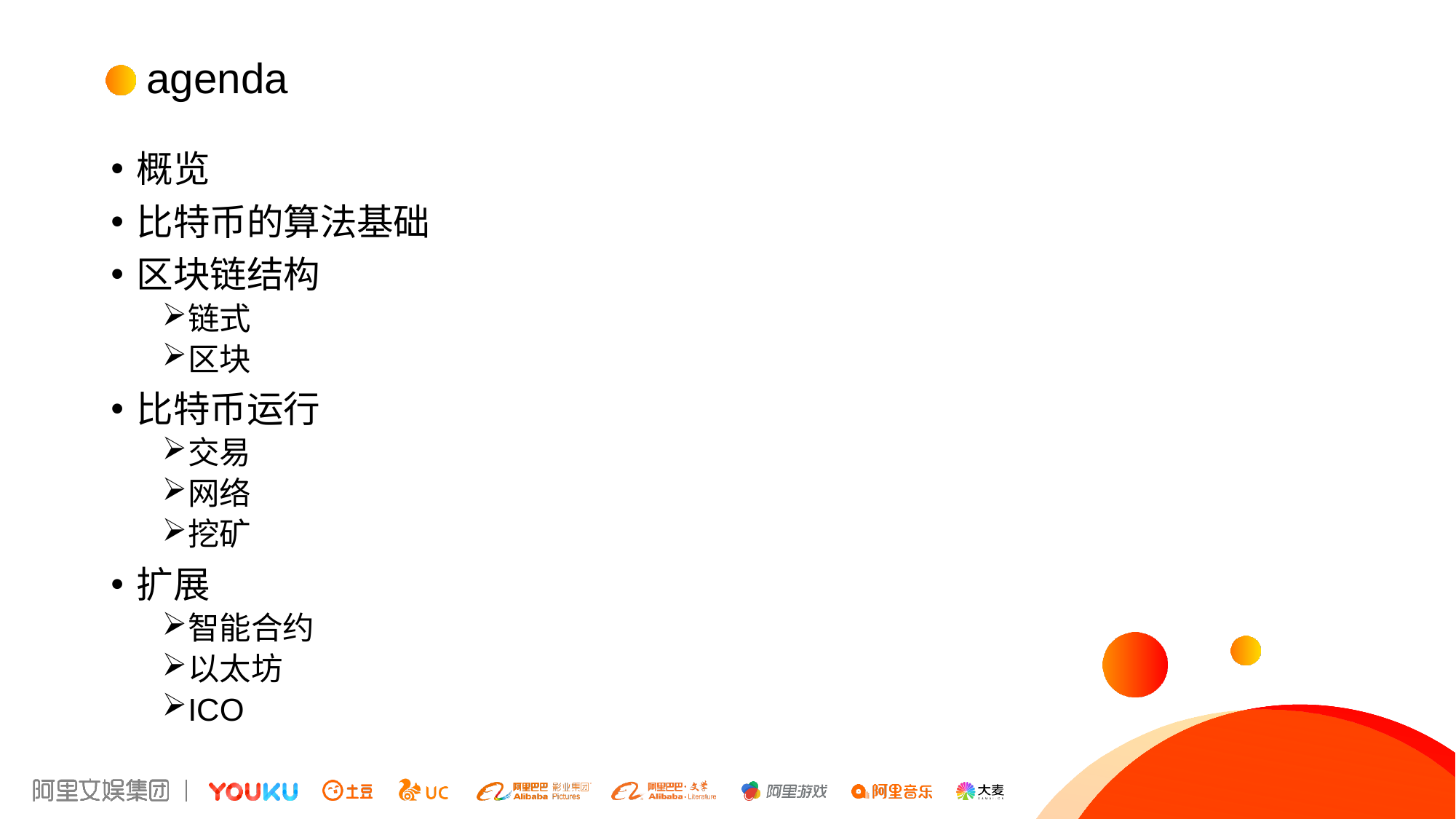

# agenda
概览
比特币的算法基础
区块链结构
链式
区块
比特币运行
交易
网络
挖矿
扩展
智能合约
以太坊
ICO